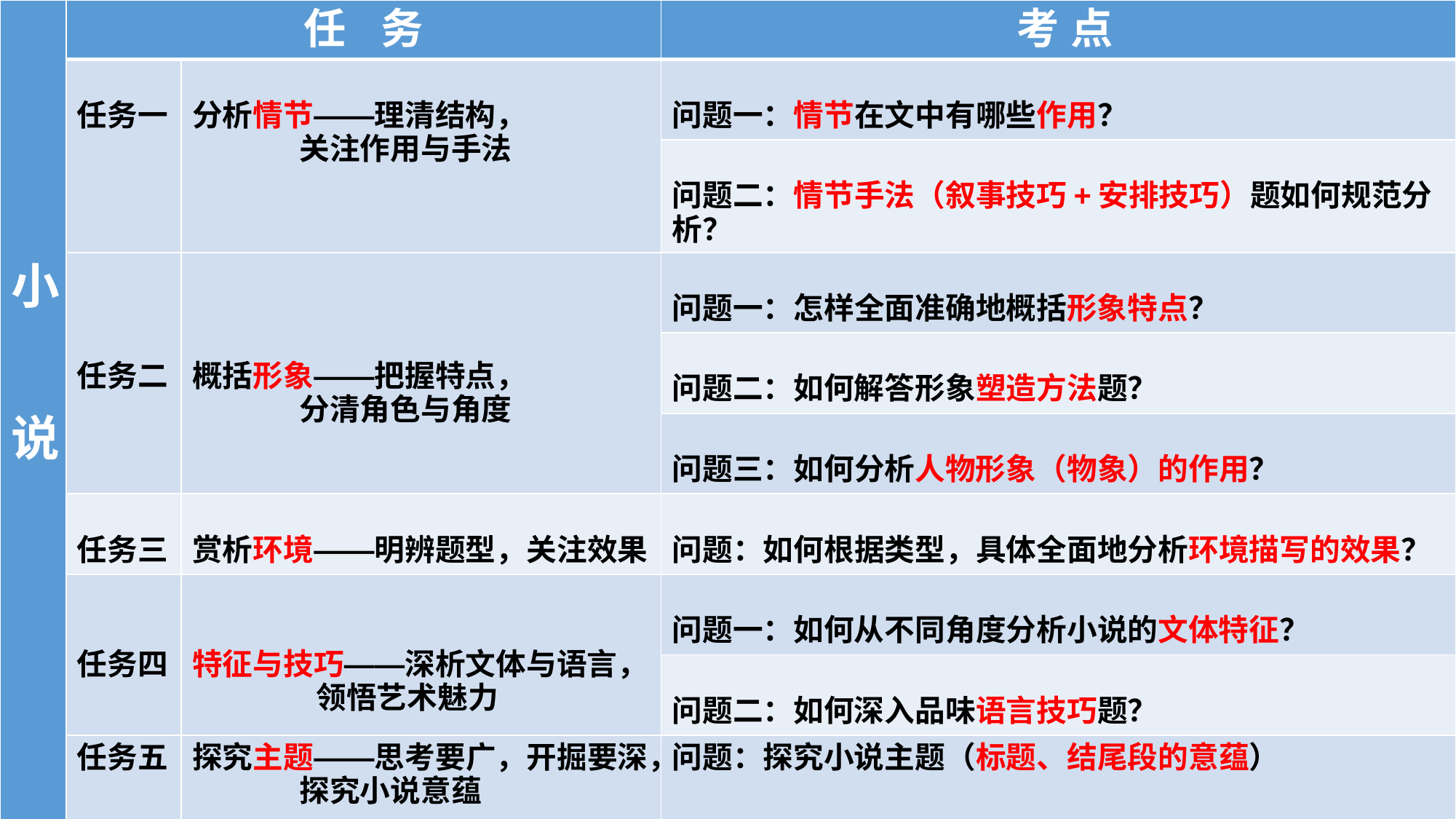

| 小 说 | 任 务 |  | 考 点 |
| --- | --- | --- | --- |
|  | 任务一 | 分析情节——理清结构， 关注作用与手法 | 问题一：情节在文中有哪些作用？ |
|  |  |  | 问题二：情节手法（叙事技巧+安排技巧）题如何规范分析？ |
|  | 任务二 | 概括形象——把握特点， 分清角色与角度 | 问题一：怎样全面准确地概括形象特点？ |
|  |  |  | 问题二：如何解答形象塑造方法题？ |
|  |  |  | 问题三：如何分析人物形象（物象）的作用？ |
|  | 任务三 | 赏析环境——明辨题型，关注效果 | 问题：如何根据类型，具体全面地分析环境描写的效果？ |
|  | 任务四 | 特征与技巧——深析文体与语言， 领悟艺术魅力 | 问题一：如何从不同角度分析小说的文体特征？ |
|  |  |  | 问题二：如何深入品味语言技巧题？ |
|  | 任务五 | 探究主题——思考要广，开掘要深， 探究小说意蕴 | 问题：探究小说主题（标题、结尾段的意蕴） |